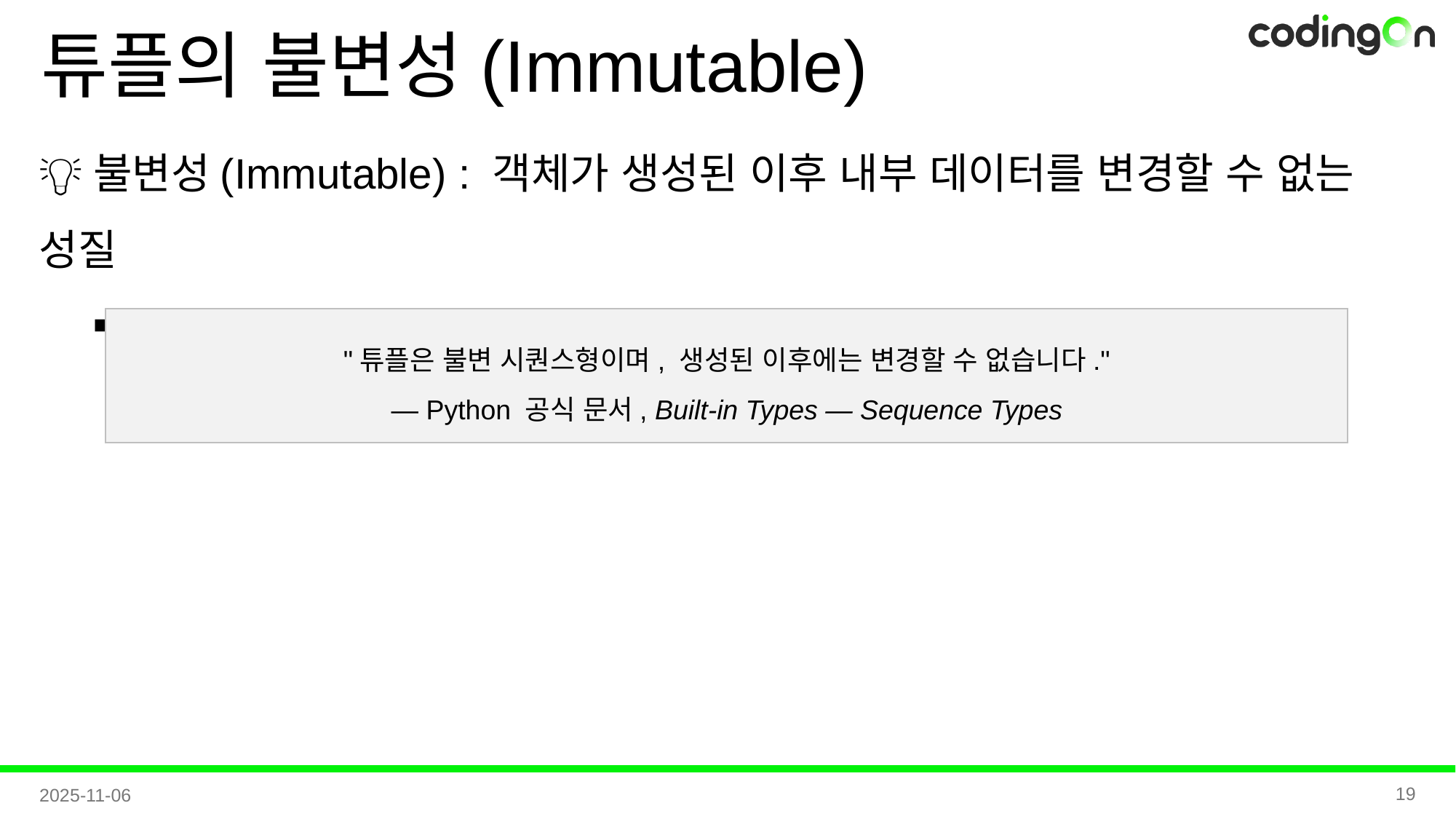

# 튜플의 불변성(Immutable)
💡불변성(Immutable) : 객체가 생성된 이후 내부 데이터를 변경할 수 없는 성질
➡️ 튜플은 생성된 이후, 요소를 수정, 추가, 삭제할 수 없음
"튜플은 불변 시퀀스형이며, 생성된 이후에는 변경할 수 없습니다."
— Python 공식 문서, Built-in Types — Sequence Types
19
2025-11-06